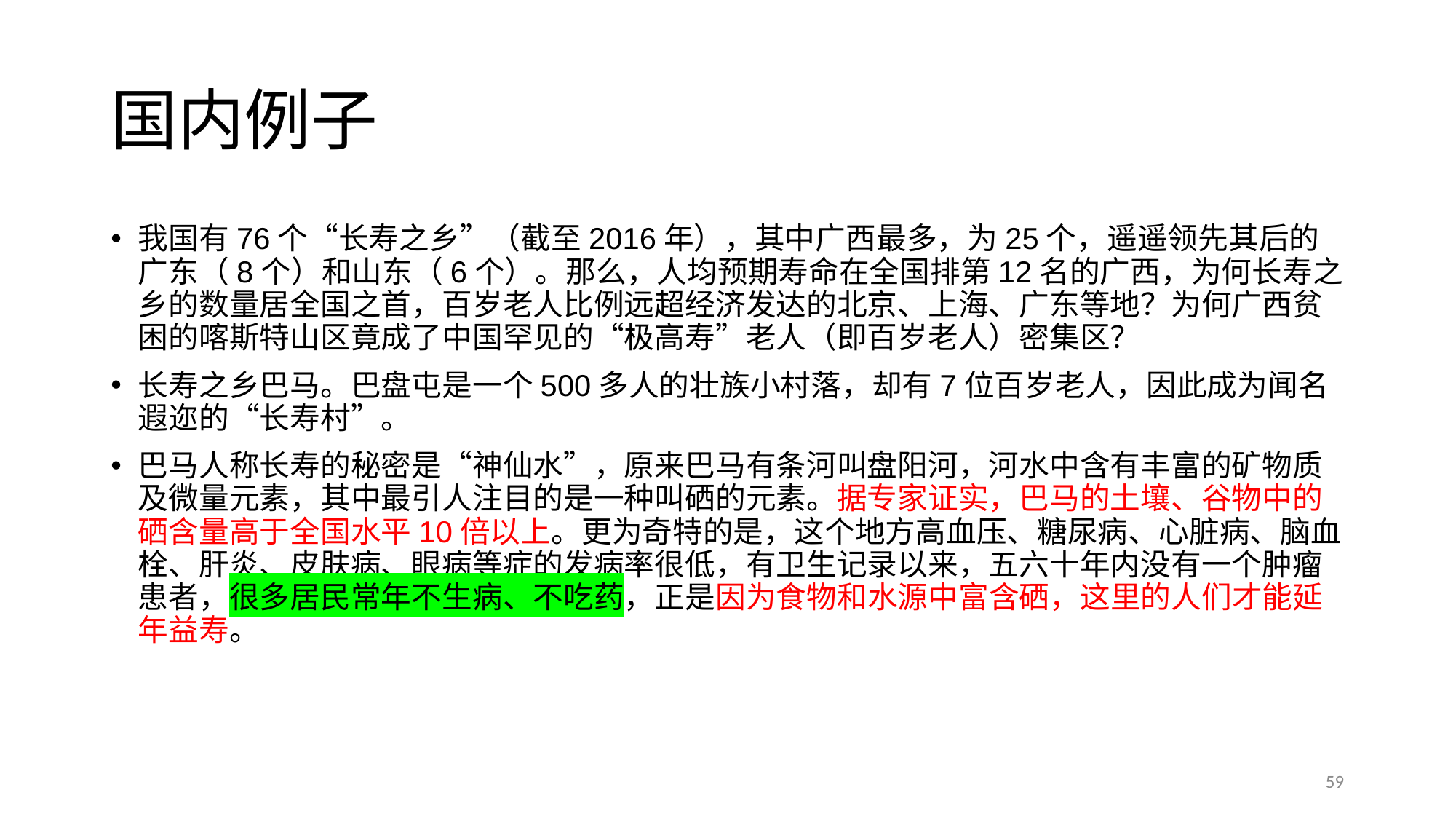

# 国内例子
我国有76个“长寿之乡”（截至2016年），其中广西最多，为25个，遥遥领先其后的广东（8个）和山东（6个）。那么，人均预期寿命在全国排第12名的广西，为何长寿之乡的数量居全国之首，百岁老人比例远超经济发达的北京、上海、广东等地？为何广西贫困的喀斯特山区竟成了中国罕见的“极高寿”老人（即百岁老人）密集区？
长寿之乡巴马。巴盘屯是一个500多人的壮族小村落，却有7位百岁老人，因此成为闻名遐迩的“长寿村”。
巴马人称长寿的秘密是“神仙水”，原来巴马有条河叫盘阳河，河水中含有丰富的矿物质及微量元素，其中最引人注目的是一种叫硒的元素。据专家证实，巴马的土壤、谷物中的硒含量高于全国水平10倍以上。更为奇特的是，这个地方高血压、糖尿病、心脏病、脑血栓、肝炎、皮肤病、眼病等症的发病率很低，有卫生记录以来，五六十年内没有一个肿瘤患者，很多居民常年不生病、不吃药，正是因为食物和水源中富含硒，这里的人们才能延年益寿。

59